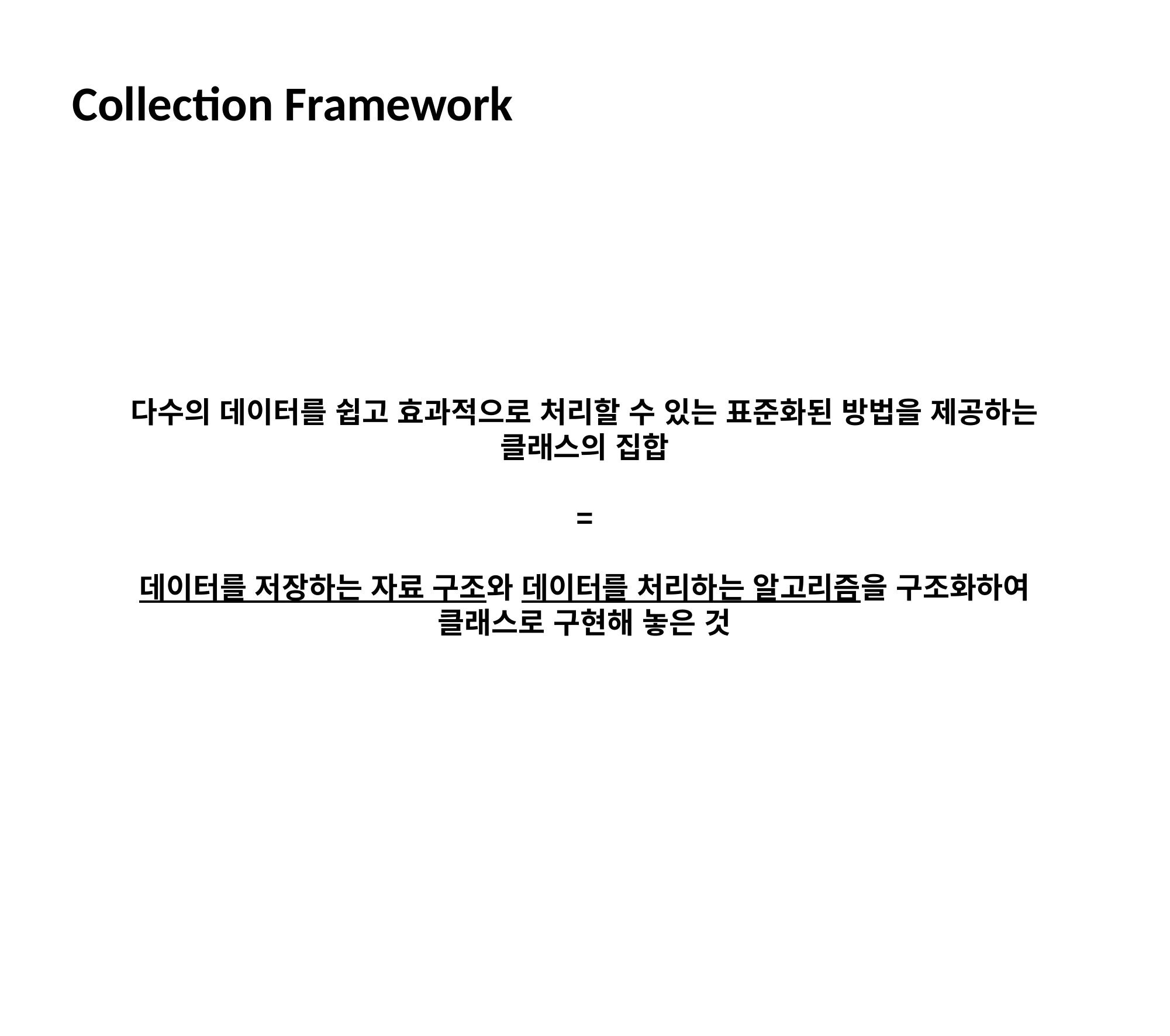

Collection Framework
다수의 데이터를 쉽고 효과적으로 처리할 수 있는 표준화된 방법을 제공하는
클래스의 집합

=

데이터를 저장하는 자료 구조와 데이터를 처리하는 알고리즘을 구조화하여
클래스로 구현해 놓은 것